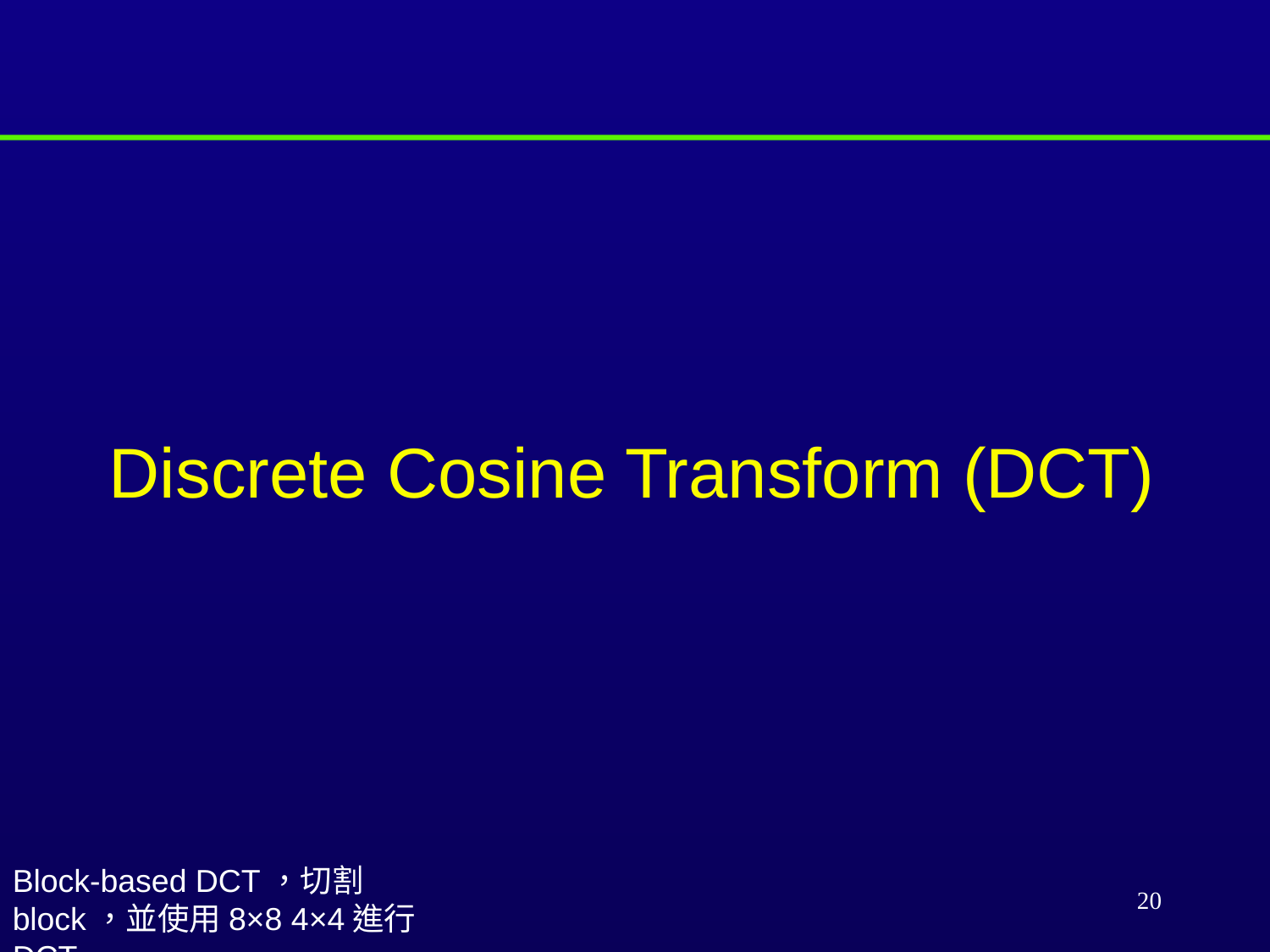

# Discrete Cosine Transform (DCT)
Block-based DCT，切割block，並使用8×8 4×4進行DCT
20